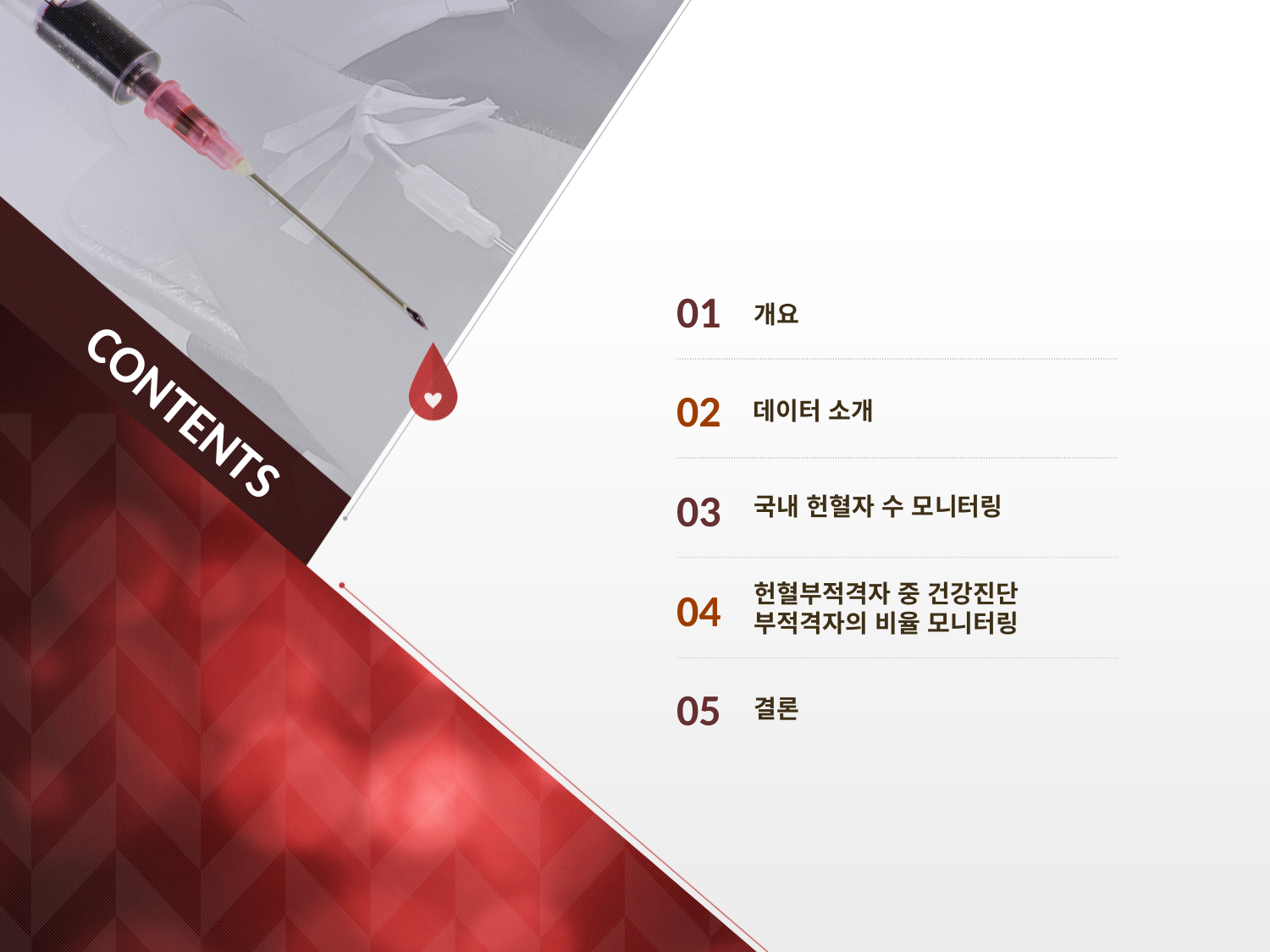

01
개요
CONTENTS
02
데이터 소개
03
국내 헌혈자 수 모니터링
헌혈부적격자 중 건강진단
부적격자의 비율 모니터링
04
05
결론